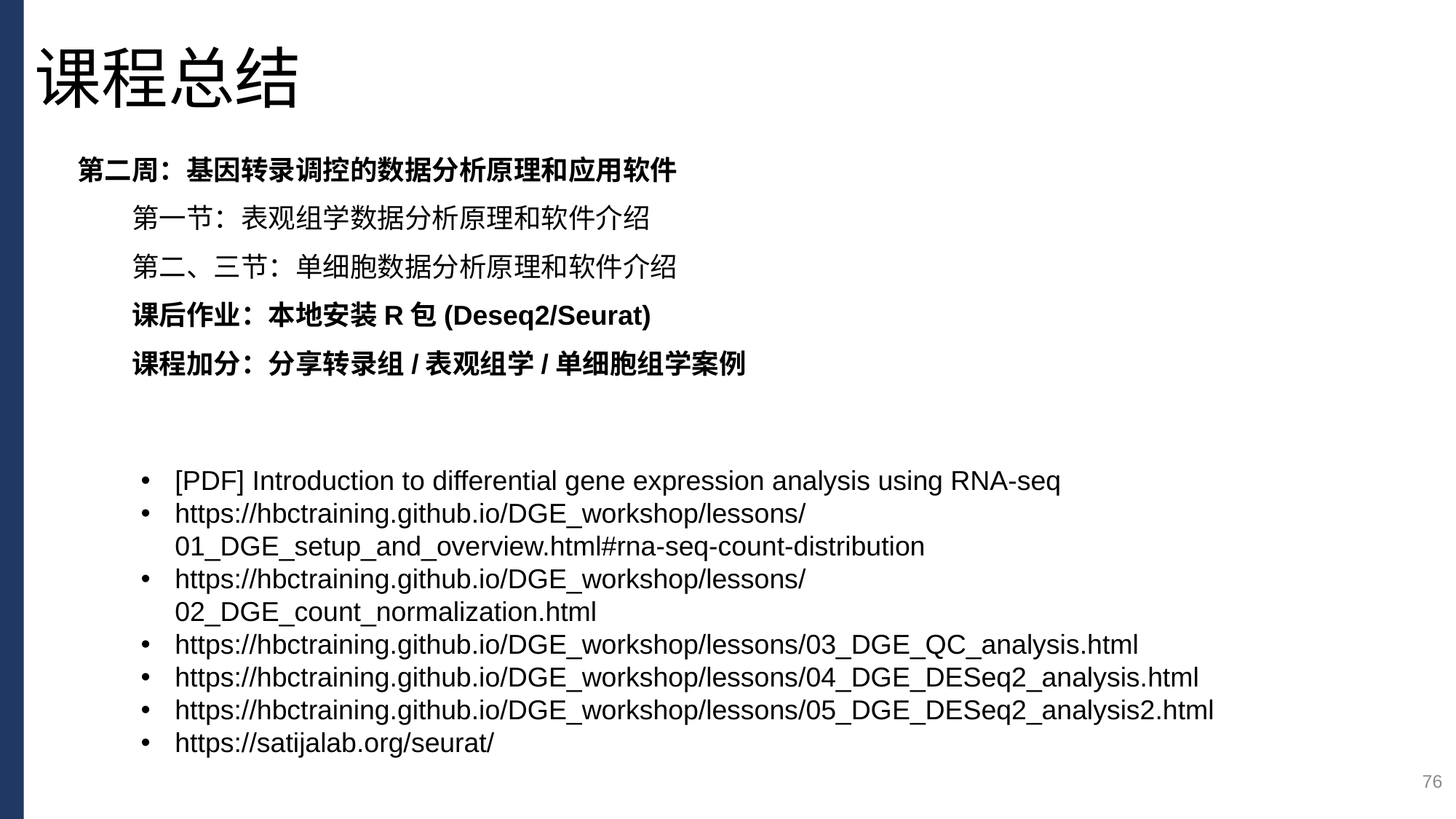

# 课程总结
第二周：基因转录调控的数据分析原理和应用软件
第一节：表观组学数据分析原理和软件介绍
第二、三节：单细胞数据分析原理和软件介绍
课后作业：本地安装R包(Deseq2/Seurat)
课程加分：分享转录组/表观组学/单细胞组学案例
[PDF] Introduction to differential gene expression analysis using RNA-seq
https://hbctraining.github.io/DGE_workshop/lessons/01_DGE_setup_and_overview.html#rna-seq-count-distribution
https://hbctraining.github.io/DGE_workshop/lessons/02_DGE_count_normalization.html
https://hbctraining.github.io/DGE_workshop/lessons/03_DGE_QC_analysis.html
https://hbctraining.github.io/DGE_workshop/lessons/04_DGE_DESeq2_analysis.html
https://hbctraining.github.io/DGE_workshop/lessons/05_DGE_DESeq2_analysis2.html
https://satijalab.org/seurat/
76